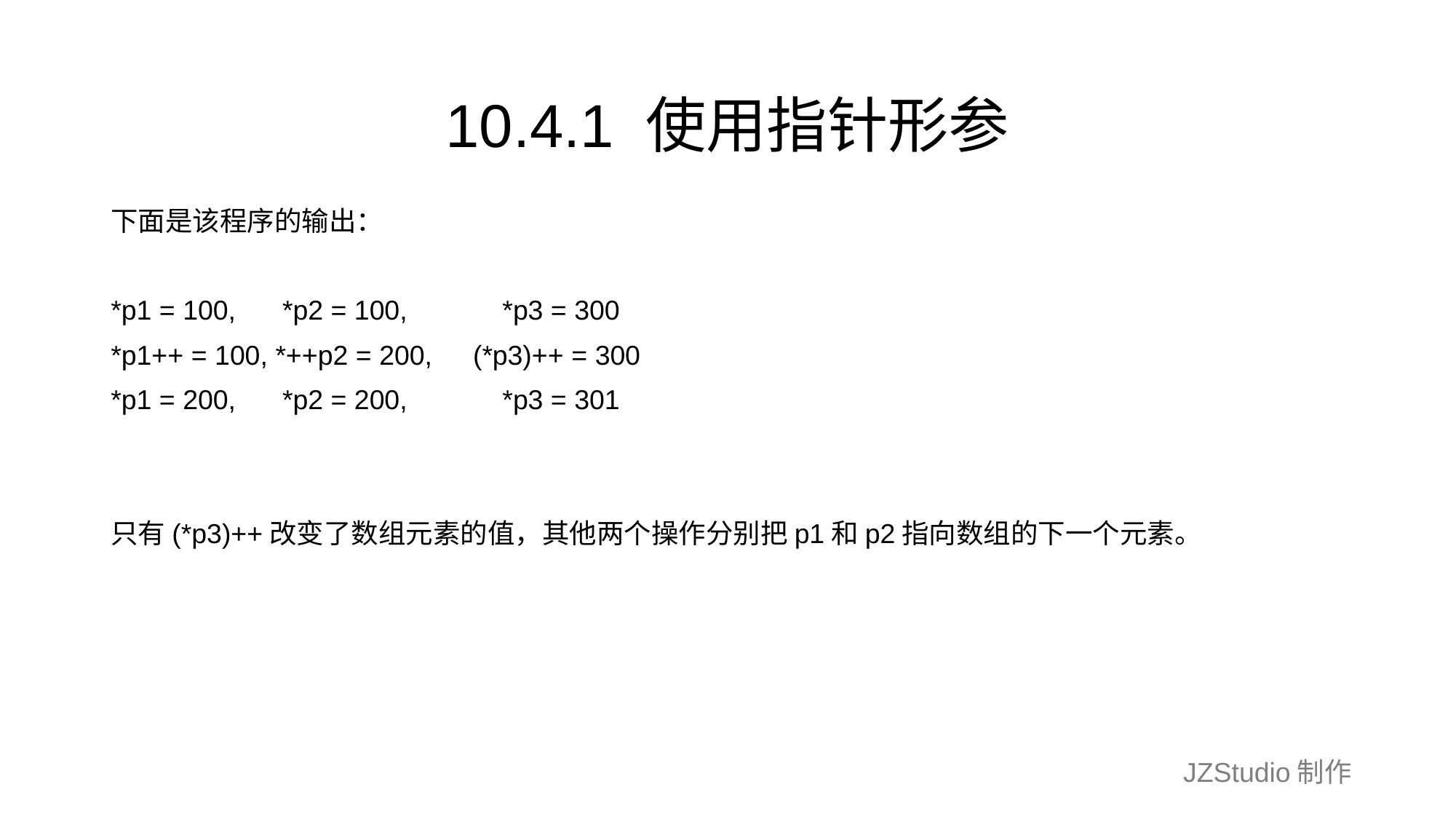

# 10.4.1 使用指针形参
下面是该程序的输出：

*p1 = 100,　 *p2 = 100,　　　*p3 = 300
*p1++ = 100, *++p2 = 200,　(*p3)++ = 300
*p1 = 200,　 *p2 = 200,　　　*p3 = 301

只有(*p3)++改变了数组元素的值，其他两个操作分别把p1和p2指向数组的下一个元素。